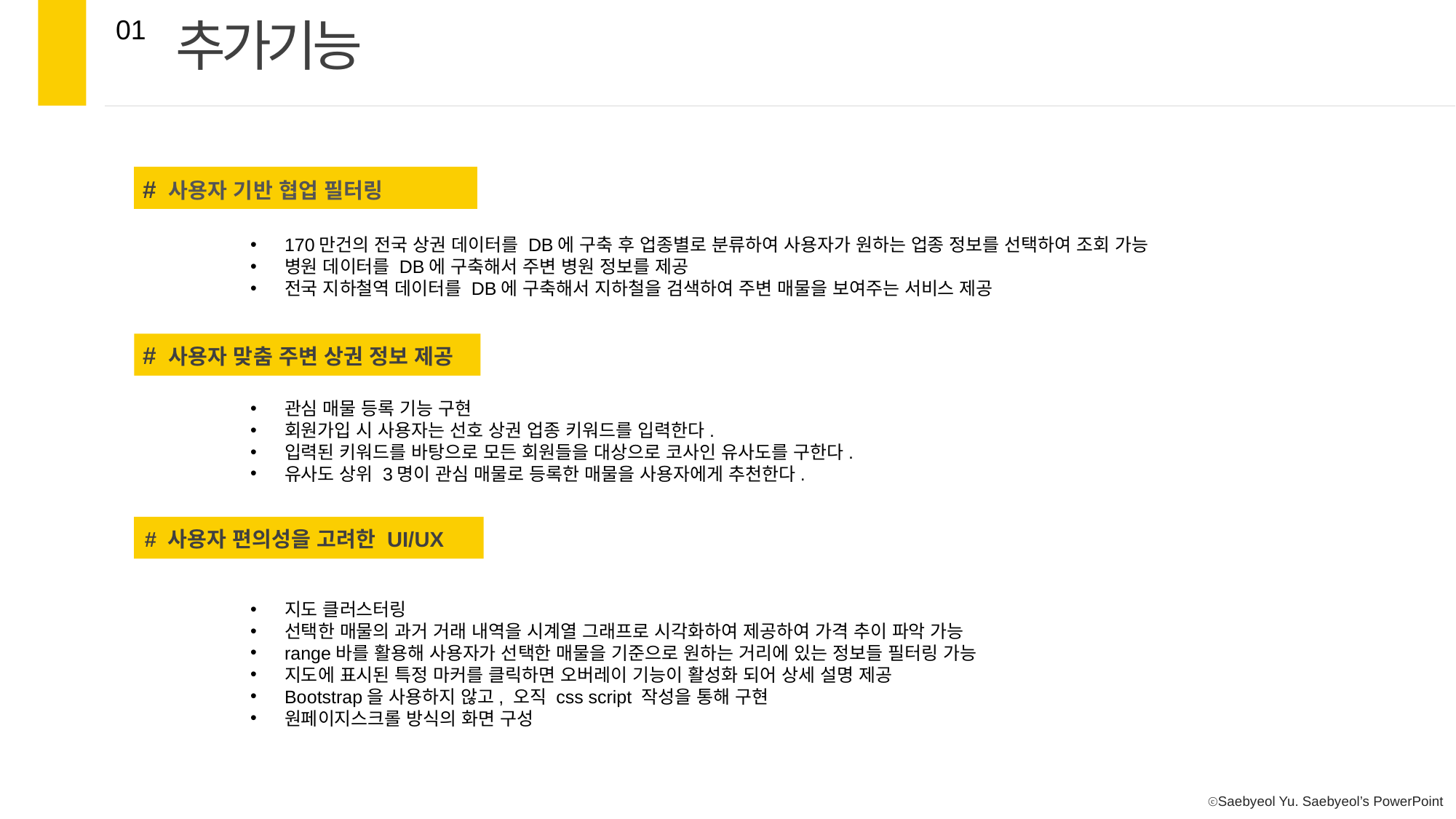

추가기능
01
 # 사용자 기반 협업 필터링

170만건의 전국 상권 데이터를 DB에 구축 후 업종별로 분류하여 사용자가 원하는 업종 정보를 선택하여 조회 가능
병원 데이터를 DB에 구축해서 주변 병원 정보를 제공
전국 지하철역 데이터를 DB에 구축해서 지하철을 검색하여 주변 매물을 보여주는 서비스 제공

 # 사용자 맞춤 주변 상권 정보 제공

관심 매물 등록 기능 구현
회원가입 시 사용자는 선호 상권 업종 키워드를 입력한다.
입력된 키워드를 바탕으로 모든 회원들을 대상으로 코사인 유사도를 구한다.
유사도 상위 3명이 관심 매물로 등록한 매물을 사용자에게 추천한다.

# 사용자 편의성을 고려한 UI/UX

지도 클러스터링
선택한 매물의 과거 거래 내역을 시계열 그래프로 시각화하여 제공하여 가격 추이 파악 가능
range바를 활용해 사용자가 선택한 매물을 기준으로 원하는 거리에 있는 정보들 필터링 가능
지도에 표시된 특정 마커를 클릭하면 오버레이 기능이 활성화 되어 상세 설명 제공
Bootstrap을 사용하지 않고, 오직 css script 작성을 통해 구현
원페이지스크롤 방식의 화면 구성